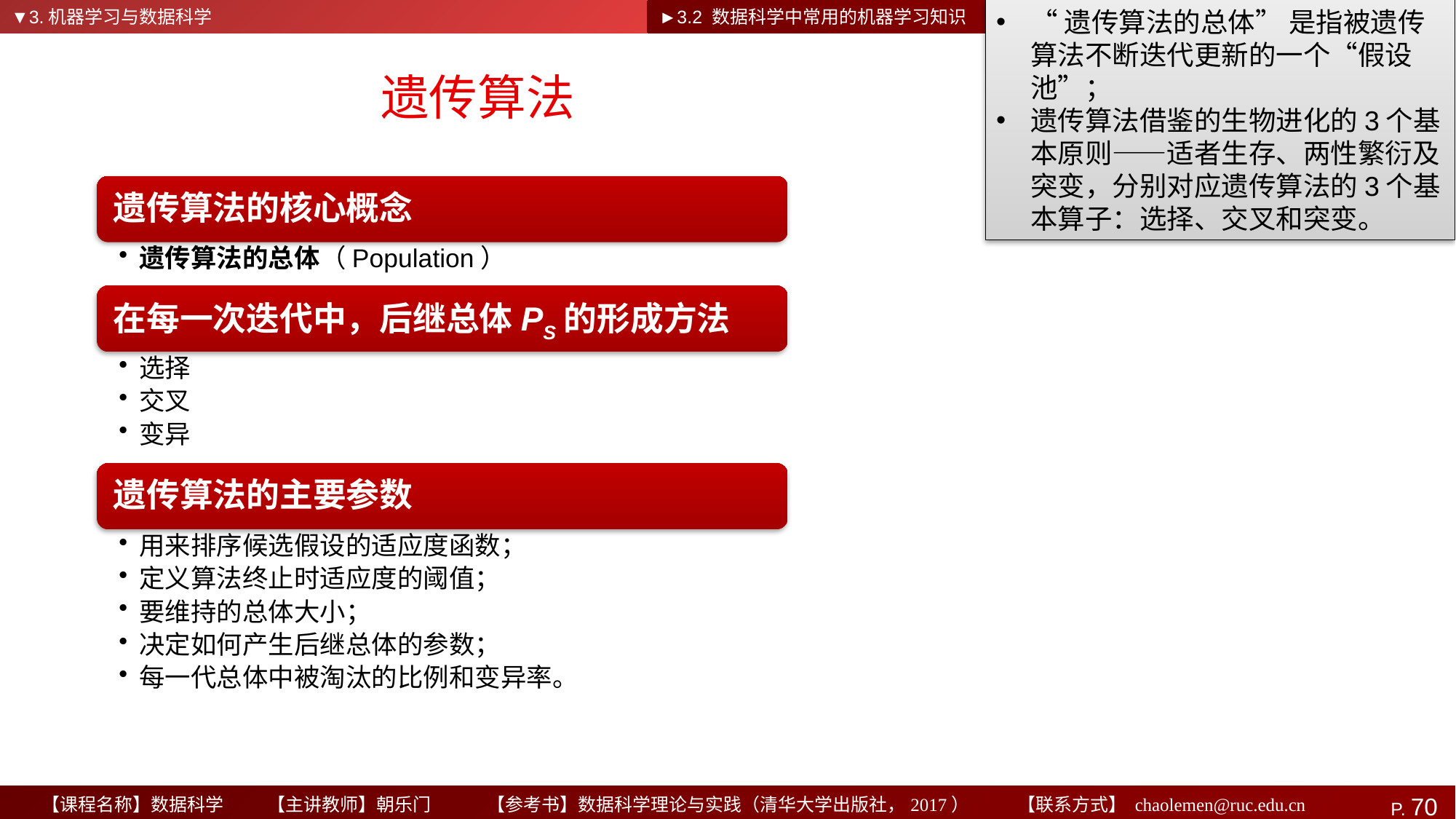

▼3.机器学习与数据科学
►3.2 数据科学中常用的机器学习知识
“遗传算法的总体” 是指被遗传算法不断迭代更新的一个“假设池”；
遗传算法借鉴的生物进化的3个基本原则——适者生存、两性繁衍及突变，分别对应遗传算法的3个基本算子：选择、交叉和突变。
# 遗传算法
遗传算法的核心概念
遗传算法的总体（Population）
在每一次迭代中，后继总体PS的形成方法
选择
交叉
变异
遗传算法的主要参数
用来排序候选假设的适应度函数；
定义算法终止时适应度的阈值；
要维持的总体大小；
决定如何产生后继总体的参数；
每一代总体中被淘汰的比例和变异率。